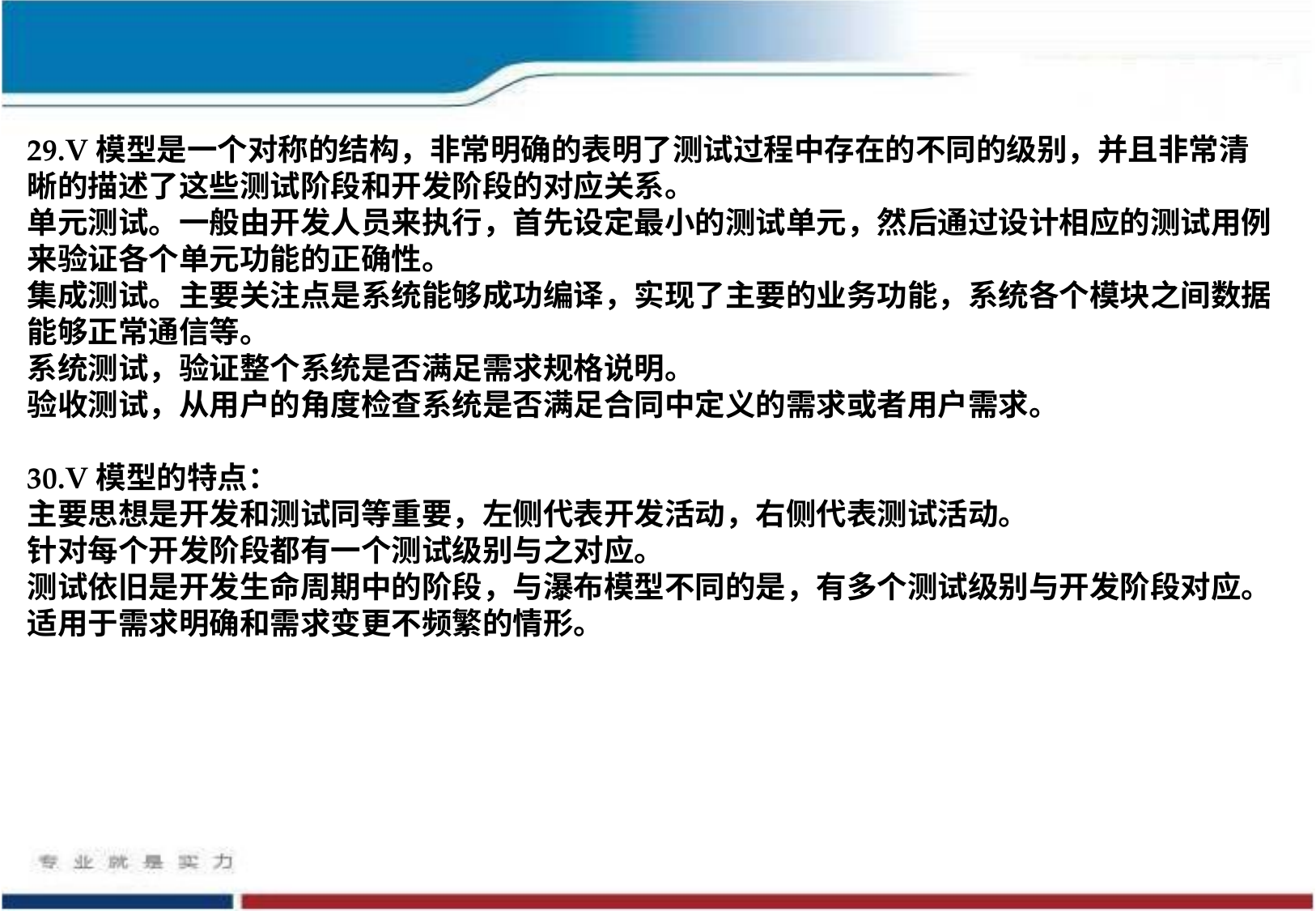

29.V模型是一个对称的结构，非常明确的表明了测试过程中存在的不同的级别，并且非常清晰的描述了这些测试阶段和开发阶段的对应关系。
单元测试。一般由开发人员来执行，首先设定最小的测试单元，然后通过设计相应的测试用例来验证各个单元功能的正确性。
集成测试。主要关注点是系统能够成功编译，实现了主要的业务功能，系统各个模块之间数据能够正常通信等。
系统测试，验证整个系统是否满足需求规格说明。
验收测试，从用户的角度检查系统是否满足合同中定义的需求或者用户需求。

30.V模型的特点：
主要思想是开发和测试同等重要，左侧代表开发活动，右侧代表测试活动。
针对每个开发阶段都有一个测试级别与之对应。
测试依旧是开发生命周期中的阶段，与瀑布模型不同的是，有多个测试级别与开发阶段对应。
适用于需求明确和需求变更不频繁的情形。